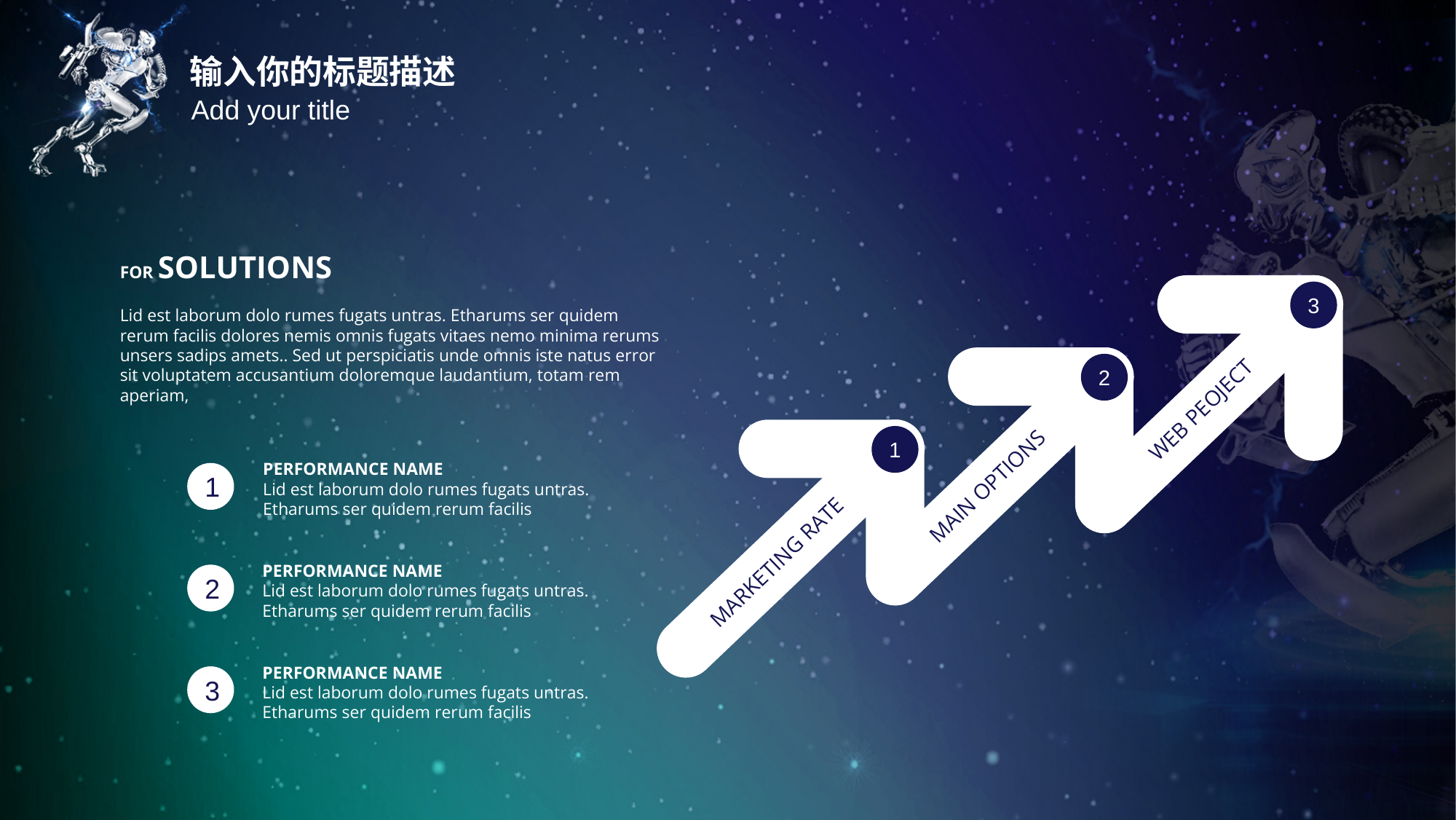

输入你的标题描述
Add your title
FOR SOLUTIONS

Lid est laborum dolo rumes fugats untras. Etharums ser quidem rerum facilis dolores nemis omnis fugats vitaes nemo minima rerums unsers sadips amets.. Sed ut perspiciatis unde omnis iste natus error sit voluptatem accusantium doloremque laudantium, totam rem aperiam,

3

2

WEB PEOJECT

1

PERFORMANCE NAME
Lid est laborum dolo rumes fugats untras. Etharums ser quidem rerum facilis
1
MAIN OPTIONS

MARKETING RATE
PERFORMANCE NAME
Lid est laborum dolo rumes fugats untras. Etharums ser quidem rerum facilis
2
PERFORMANCE NAME
Lid est laborum dolo rumes fugats untras. Etharums ser quidem rerum facilis
3